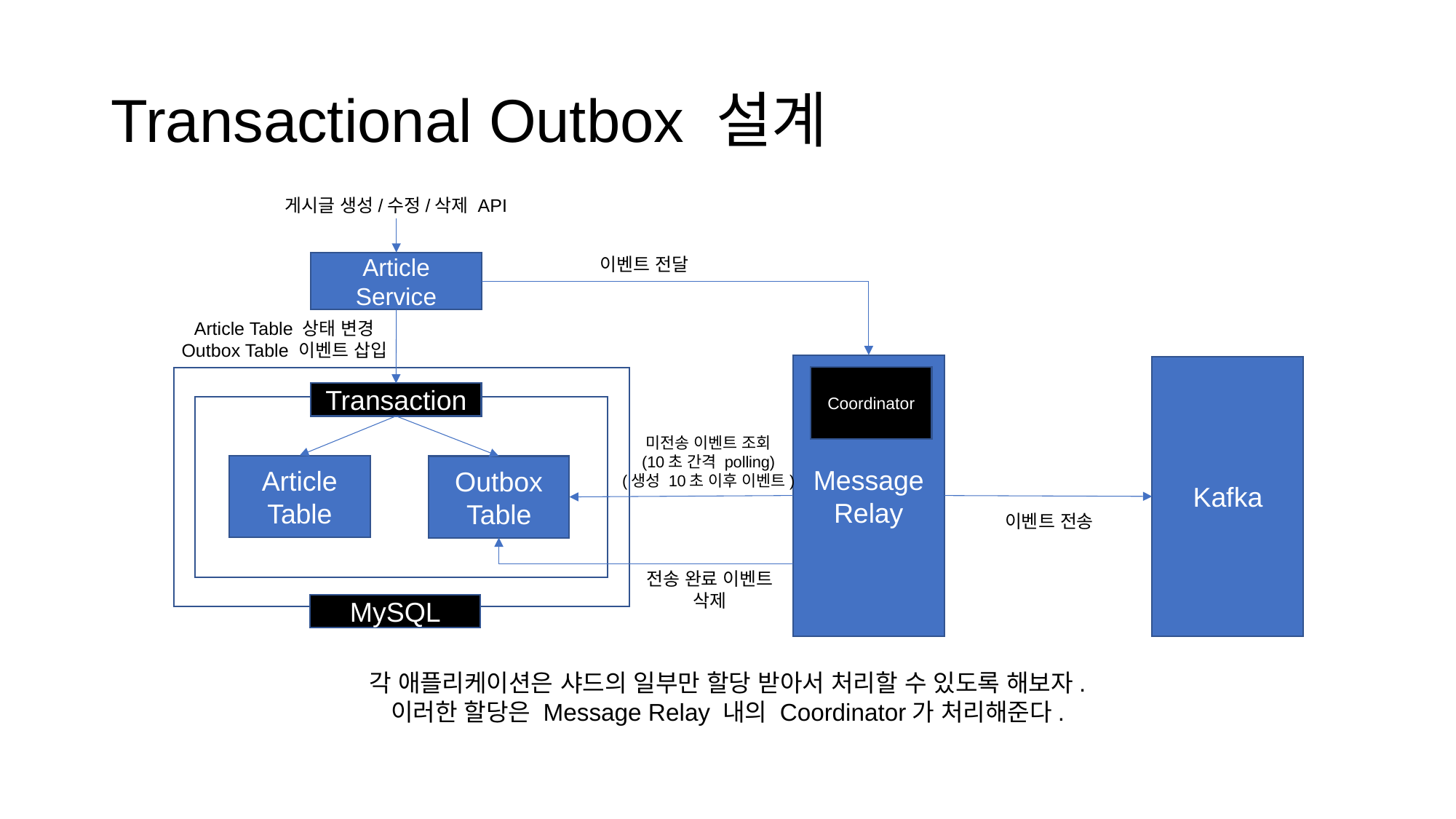

# Transactional Outbox 설계
게시글 생성/수정/삭제 API
이벤트 전달
Article Service
Article Table 상태 변경
Outbox Table 이벤트 삽입
Message
Relay
Kafka
Coordinator

Transaction

미전송 이벤트 조회
(10초 간격 polling)
(생성 10초 이후 이벤트)
Article Table
Outbox Table
이벤트 전송
전송 완료 이벤트
삭제
MySQL
각 애플리케이션은 샤드의 일부만 할당 받아서 처리할 수 있도록 해보자.
이러한 할당은 Message Relay 내의 Coordinator가 처리해준다.